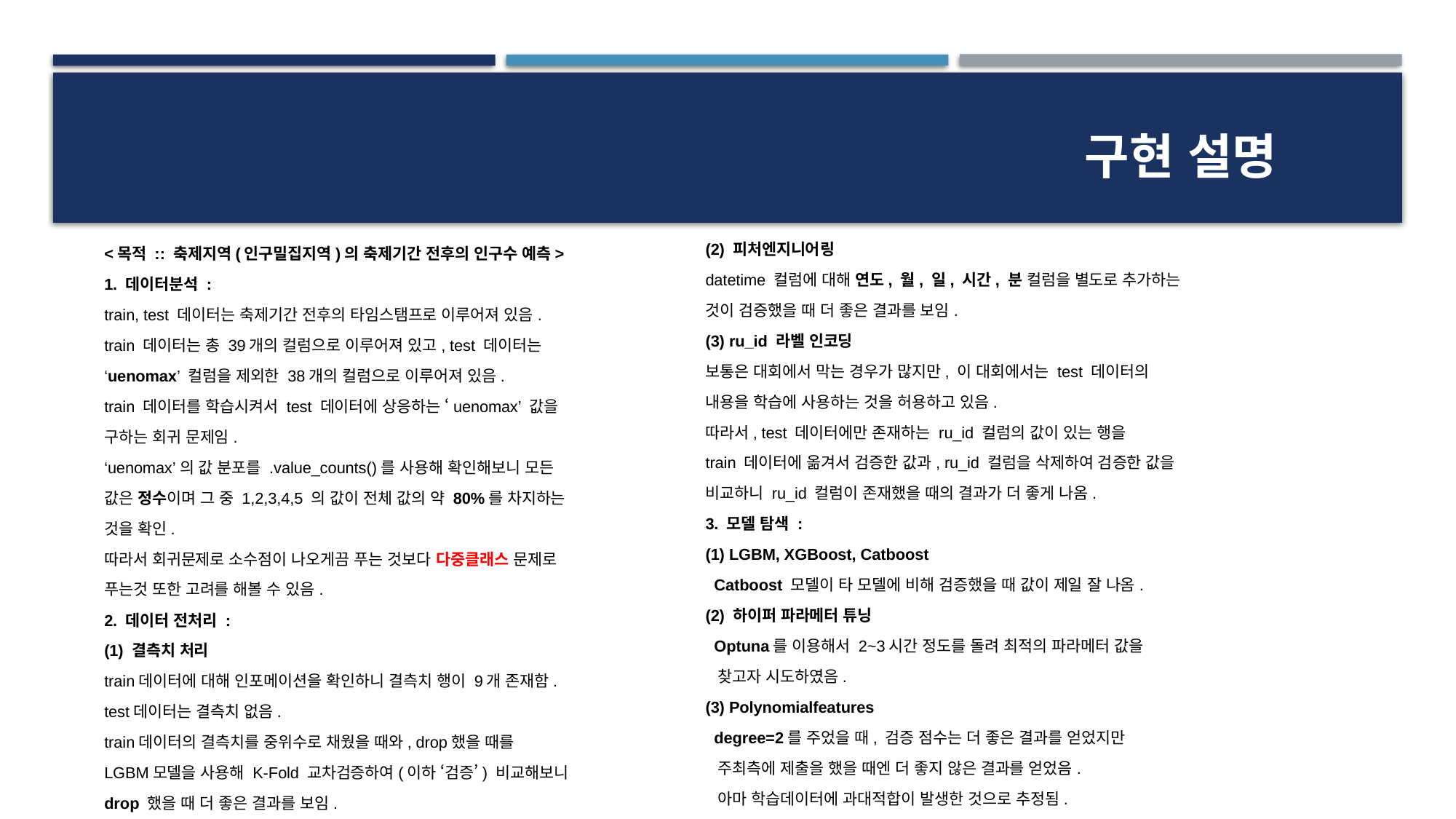

구현 설명
(2) 피처엔지니어링
datetime 컬럼에 대해 연도, 월, 일, 시간, 분 컬럼을 별도로 추가하는
것이 검증했을 때 더 좋은 결과를 보임.
(3) ru_id 라벨 인코딩
보통은 대회에서 막는 경우가 많지만, 이 대회에서는 test 데이터의
내용을 학습에 사용하는 것을 허용하고 있음.
따라서, test 데이터에만 존재하는 ru_id 컬럼의 값이 있는 행을
train 데이터에 옮겨서 검증한 값과, ru_id 컬럼을 삭제하여 검증한 값을
비교하니 ru_id 컬럼이 존재했을 때의 결과가 더 좋게 나옴.
3. 모델 탐색 :
(1) LGBM, XGBoost, Catboost
  Catboost 모델이 타 모델에 비해 검증했을 때 값이 제일 잘 나옴.
(2) 하이퍼 파라메터 튜닝
  Optuna를 이용해서 2~3시간 정도를 돌려 최적의 파라메터 값을
  찾고자 시도하였음.
(3) Polynomialfeatures
  degree=2를 주었을 때, 검증 점수는 더 좋은 결과를 얻었지만
  주최측에 제출을 했을 때엔 더 좋지 않은 결과를 얻었음.
  아마 학습데이터에 과대적합이 발생한 것으로 추정됨.
<목적 :: 축제지역(인구밀집지역)의 축제기간 전후의 인구수 예측>
1. 데이터분석 :
train, test 데이터는 축제기간 전후의 타임스탬프로 이루어져 있음.
train 데이터는 총 39개의 컬럼으로 이루어져 있고, test 데이터는
‘uenomax’ 컬럼을 제외한 38개의 컬럼으로 이루어져 있음.
train 데이터를 학습시켜서 test 데이터에 상응하는 ‘uenomax’ 값을
구하는 회귀 문제임.
‘uenomax’의 값 분포를 .value_counts()를 사용해 확인해보니 모든
값은 정수이며 그 중 1,2,3,4,5 의 값이 전체 값의 약 80%를 차지하는
것을 확인.
따라서 회귀문제로 소수점이 나오게끔 푸는 것보다 다중클래스 문제로
푸는것 또한 고려를 해볼 수 있음.
2. 데이터 전처리 :
(1) 결측치 처리
train데이터에 대해 인포메이션을 확인하니 결측치 행이 9개 존재함.
test데이터는 결측치 없음.
train데이터의 결측치를 중위수로 채웠을 때와, drop했을 때를
LGBM모델을 사용해 K-Fold 교차검증하여(이하 ‘검증’) 비교해보니
drop 했을 때 더 좋은 결과를 보임.